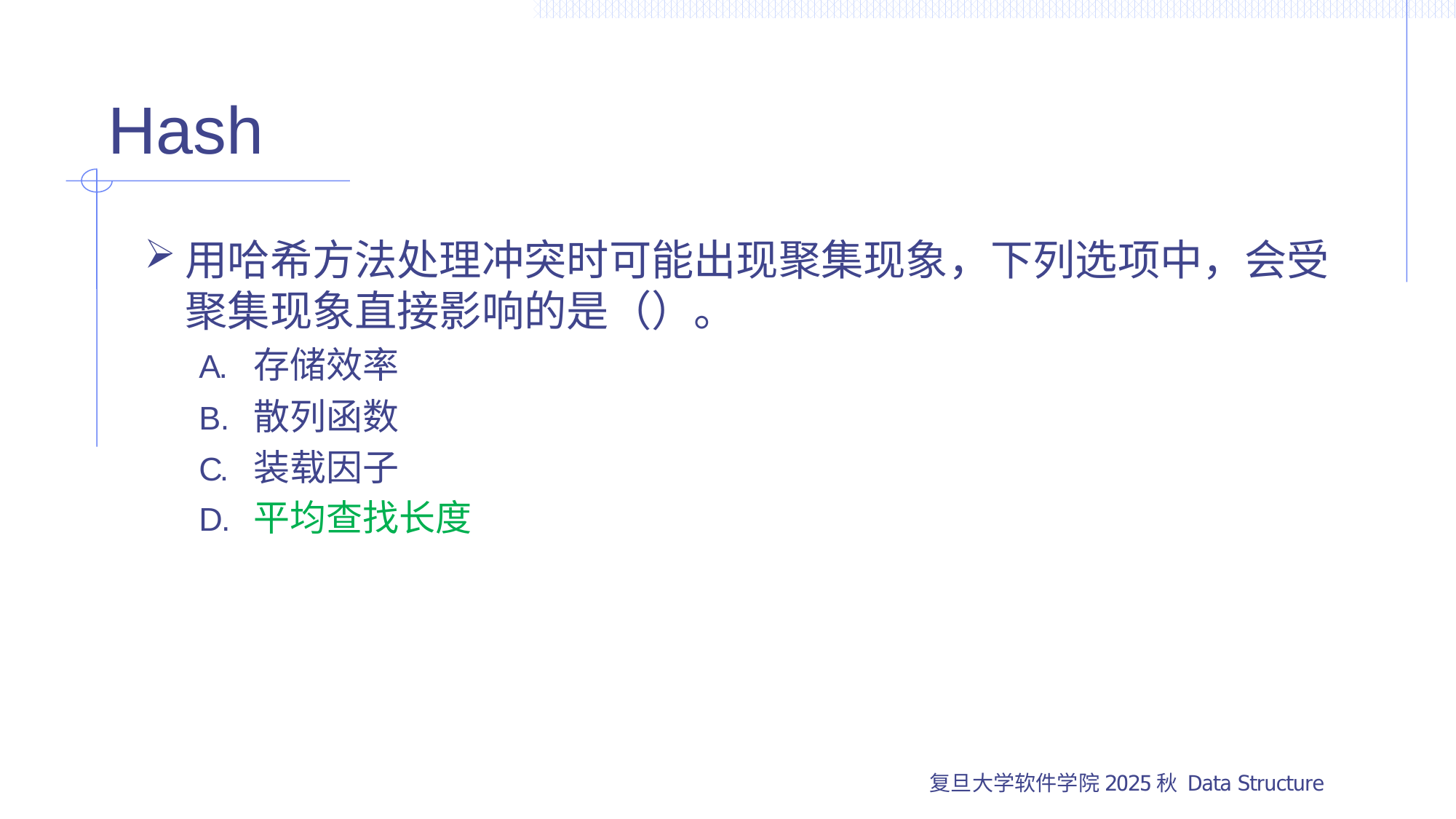

# Hash
用哈希方法处理冲突时可能出现聚集现象，下列选项中，会受聚集现象直接影响的是（）。
存储效率
散列函数
装载因子
平均查找长度